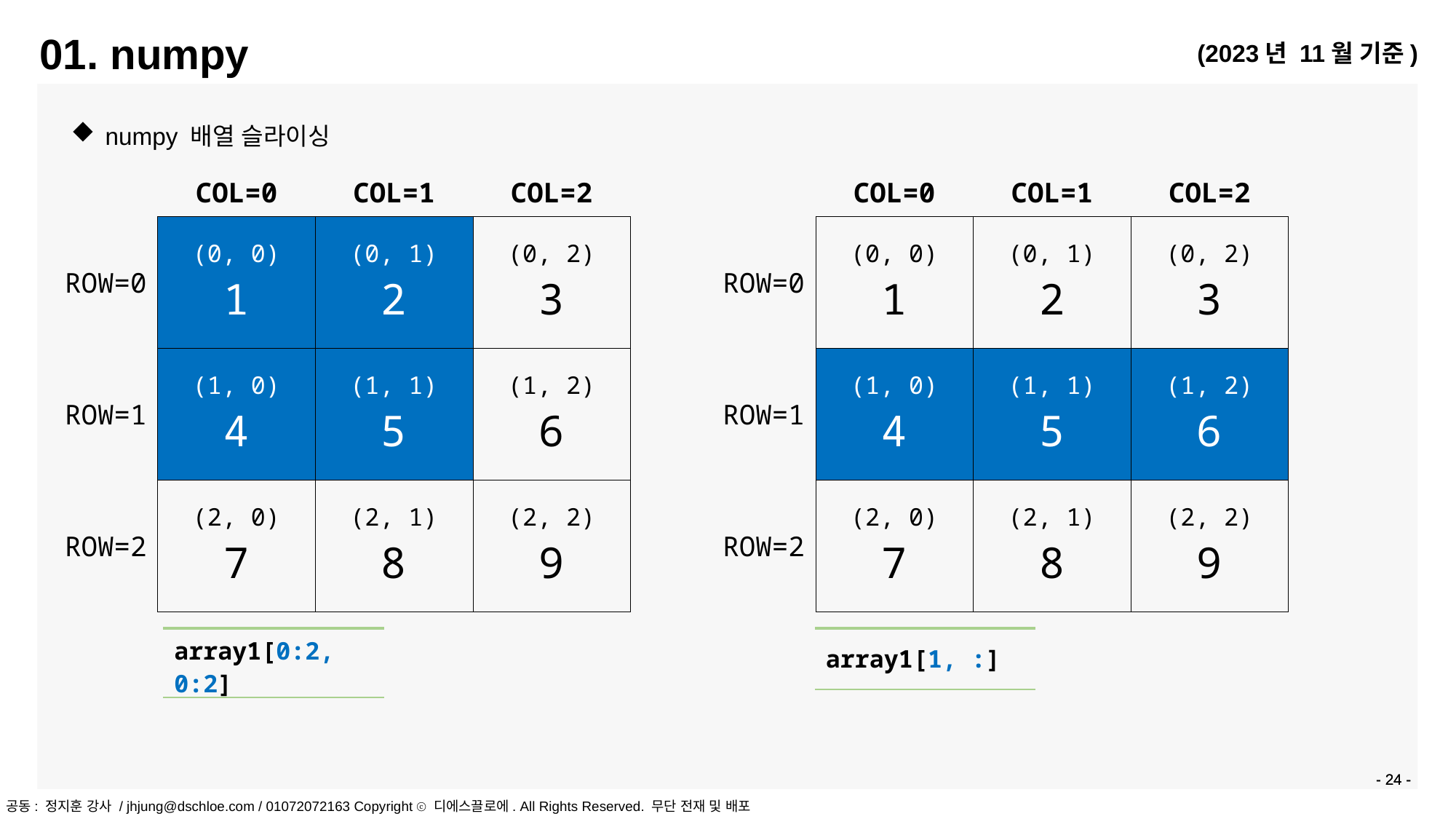

01. numpy
|  | COL=0 | COL=1 | COL=2 |
| --- | --- | --- | --- |
| ROW=0 | (0, 0) 1 | (0, 1) 2 | (0, 2) 3 |
| ROW=1 | (1, 0) 4 | (1, 1) 5 | (1, 2) 6 |
| ROW=2 | (2, 0) 7 | (2, 1) 8 | (2, 2) 9 |
|  | COL=0 | COL=1 | COL=2 |
| --- | --- | --- | --- |
| ROW=0 | (0, 0) 1 | (0, 1) 2 | (0, 2) 3 |
| ROW=1 | (1, 0) 4 | (1, 1) 5 | (1, 2) 6 |
| ROW=2 | (2, 0) 7 | (2, 1) 8 | (2, 2) 9 |
numpy 배열 슬라이싱
| array1[0:2, 0:2] |
| --- |
| array1[1, :] |
| --- |
- 24 -